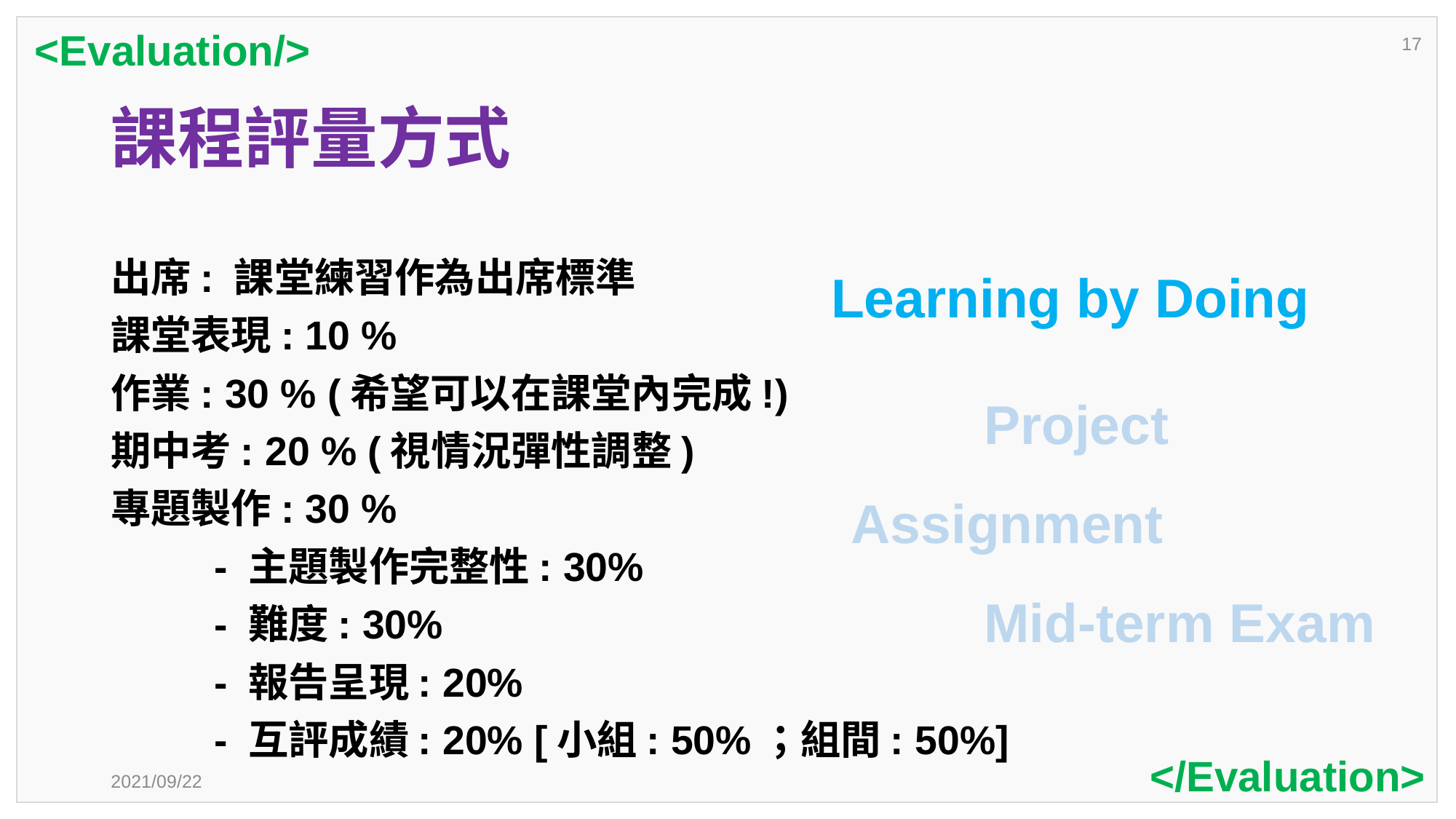

<Evaluation/>
17
# 課程評量方式
出席: 課堂練習作為出席標準
課堂表現: 10 %
作業: 30 % (希望可以在課堂內完成!)
期中考: 20 % (視情況彈性調整)
專題製作: 30 %
	- 主題製作完整性: 30%
	- 難度: 30%
	- 報告呈現: 20%
	- 互評成績: 20% [小組: 50%；組間: 50%]

Learning by Doing
Project
Assignment
Mid-term Exam
</Evaluation>
2021/09/22